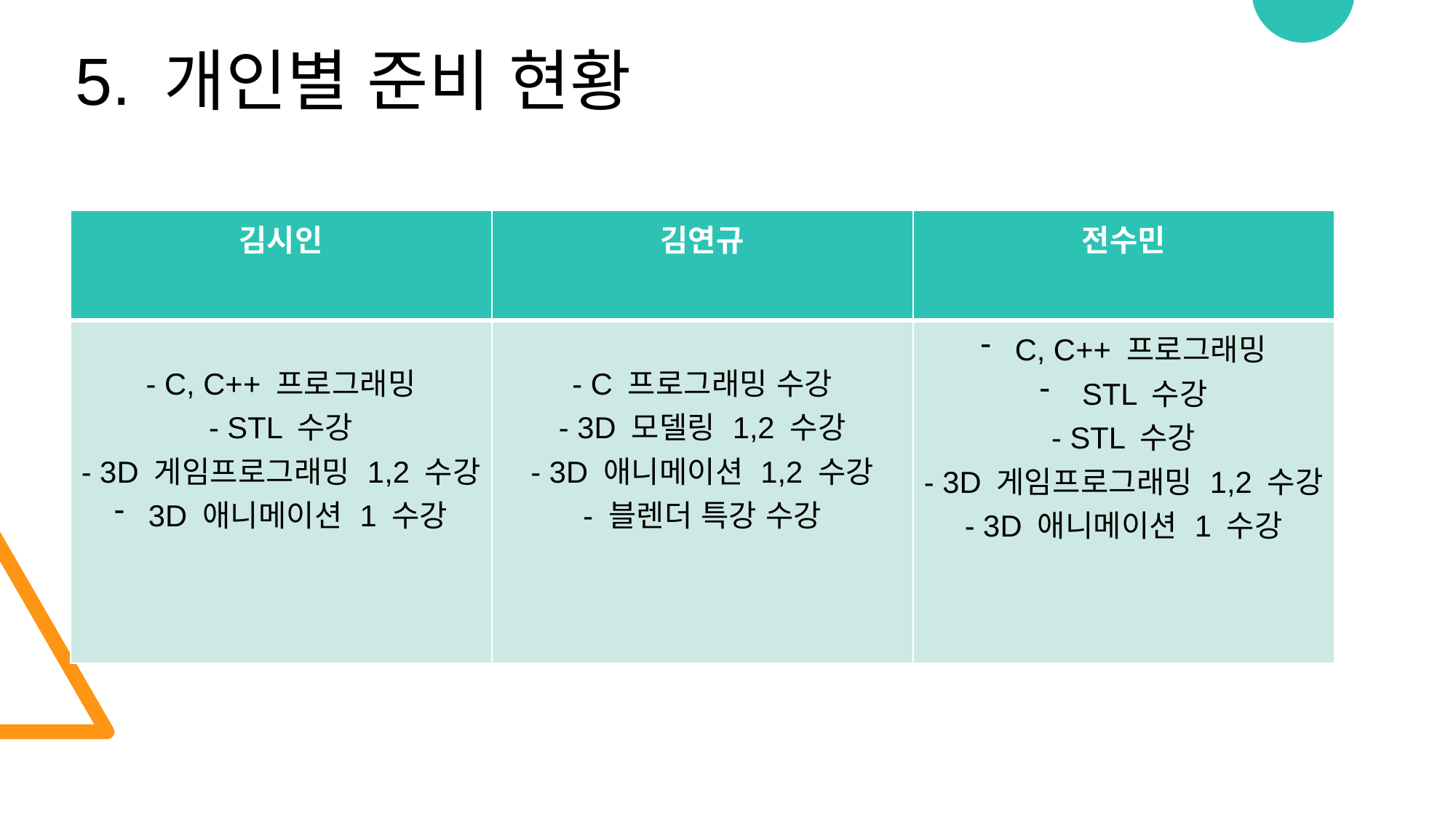

5. 개인별 준비 현황
| 김시인 | 김연규 | 전수민 |
| --- | --- | --- |
| - C, C++ 프로그래밍 - STL 수강 - 3D 게임프로그래밍 1,2 수강 3D 애니메이션 1 수강 | - C 프로그래밍 수강 - 3D 모델링 1,2 수강 - 3D 애니메이션 1,2 수강 - 블렌더 특강 수강 | C, C++ 프로그래밍 STL 수강 - STL 수강 - 3D 게임프로그래밍 1,2 수강 - 3D 애니메이션 1 수강 |